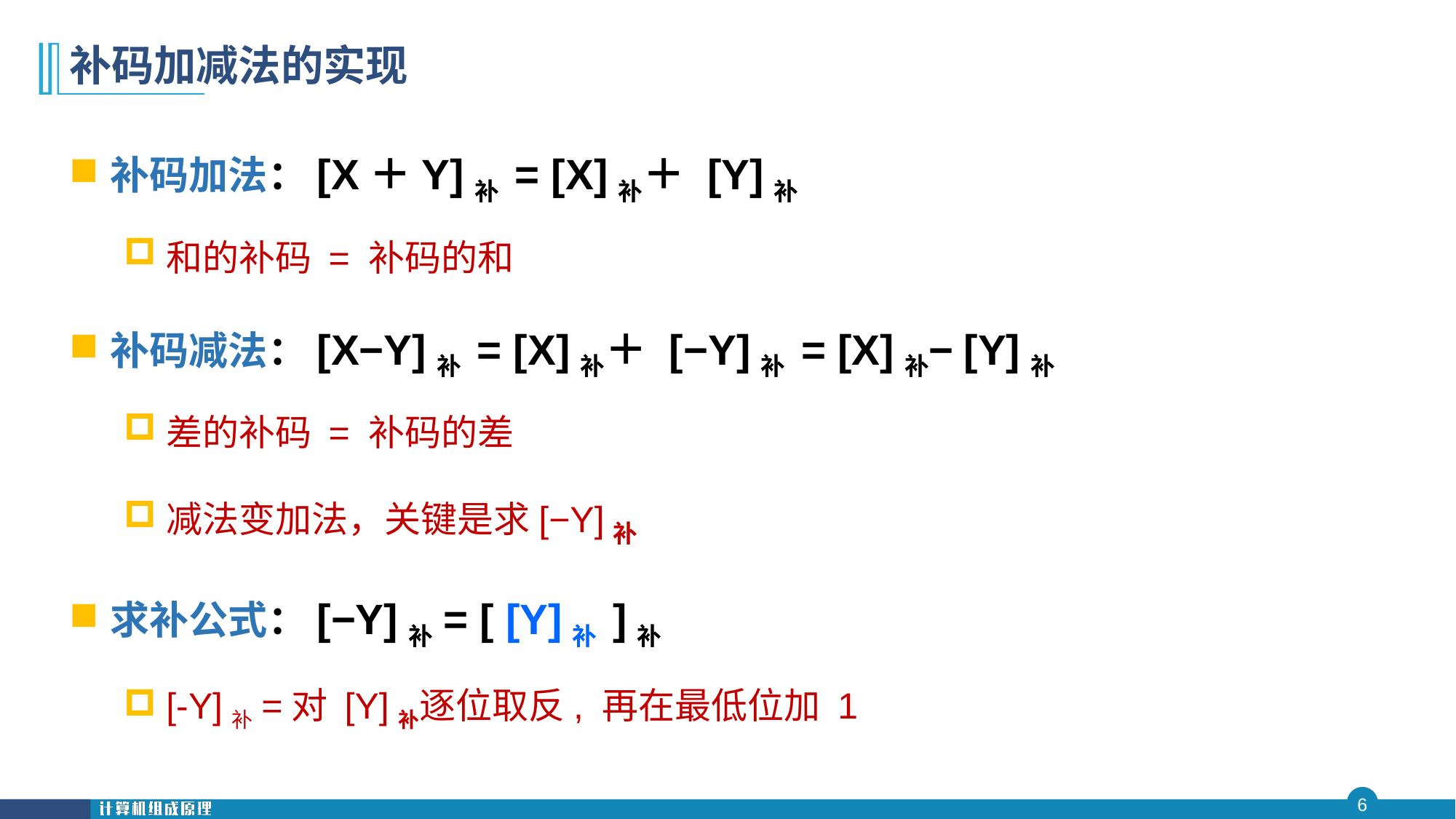

# 补码加减法的实现
补码加法：[X＋Y]补 = [X]补＋ [Y]补
和的补码 = 补码的和
补码减法：[X−Y]补 = [X]补＋ [−Y]补 = [X]补−[Y]补
差的补码 = 补码的差
减法变加法，关键是求[−Y]补
求补公式：[−Y]补= [ [Y]补 ]补
[-Y]补=对 [Y]补逐位取反, 再在最低位加 1